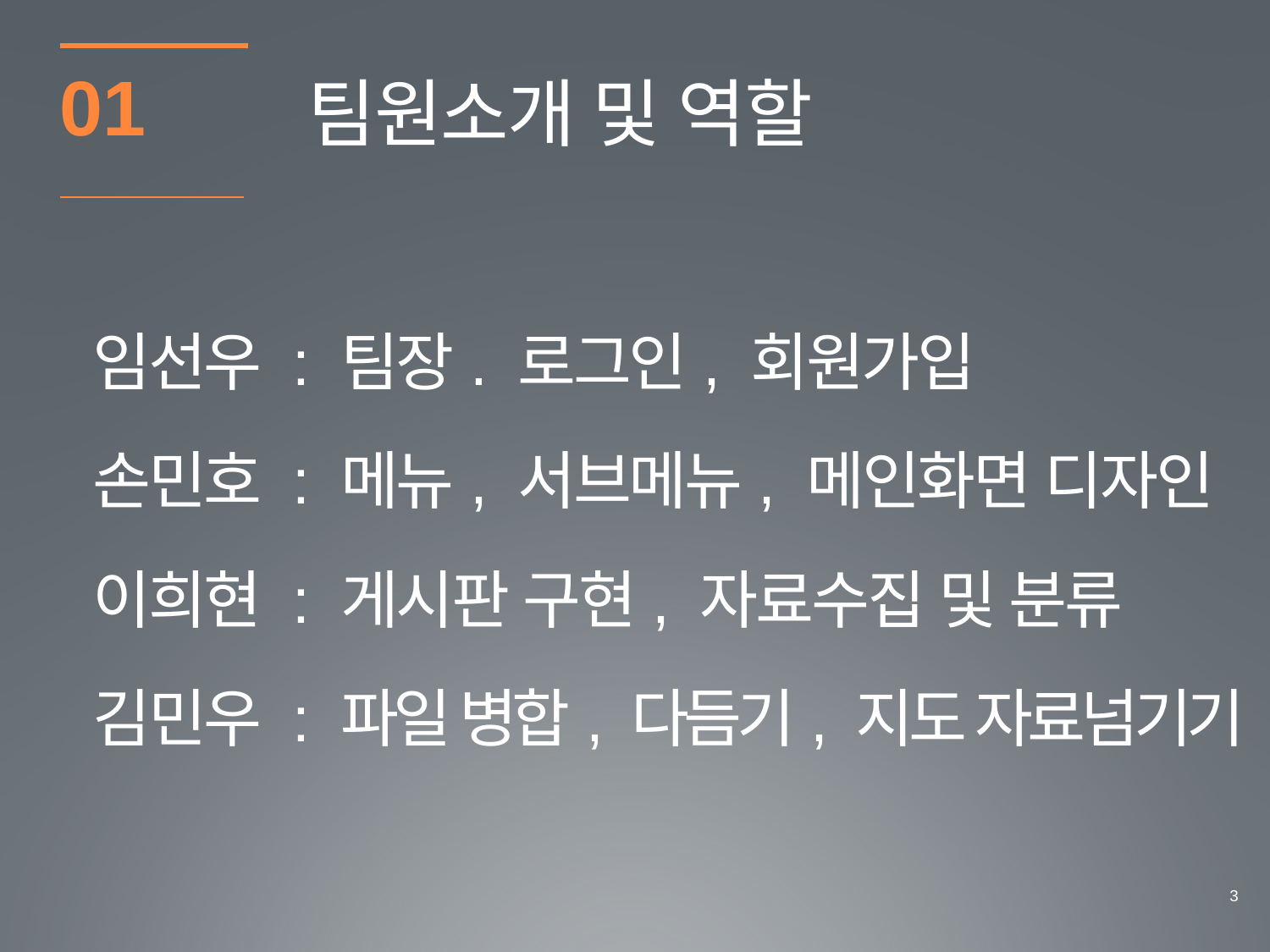

01
팀원소개 및 역할
임선우 : 팀장. 로그인, 회원가입

손민호 : 메뉴, 서브메뉴, 메인화면 디자인

이희현 : 게시판 구현, 자료수집 및 분류

김민우 : 파일 병합, 다듬기, 지도 자료넘기기